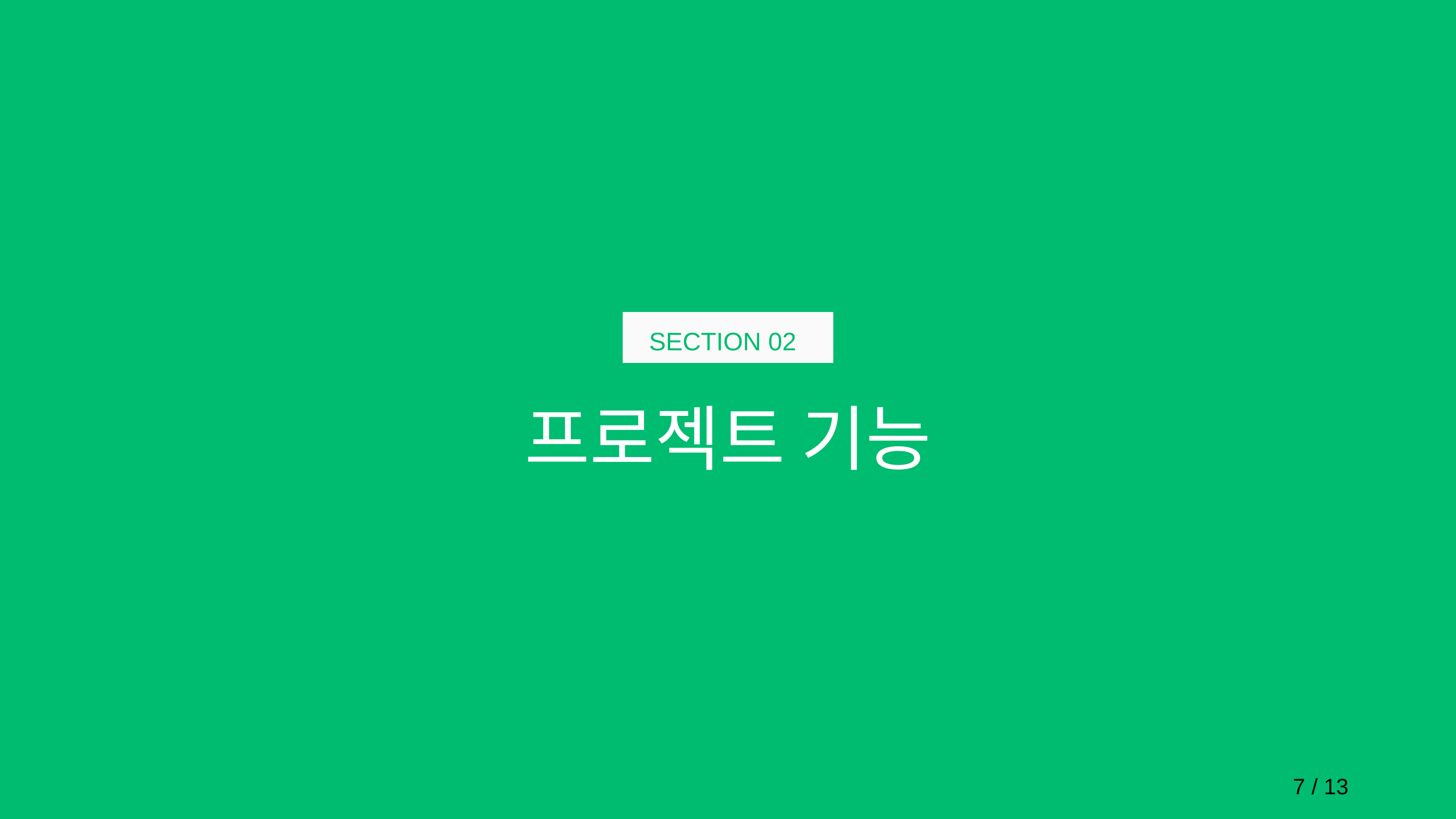

SECTION 02
프로젝트 기능
7 / 13